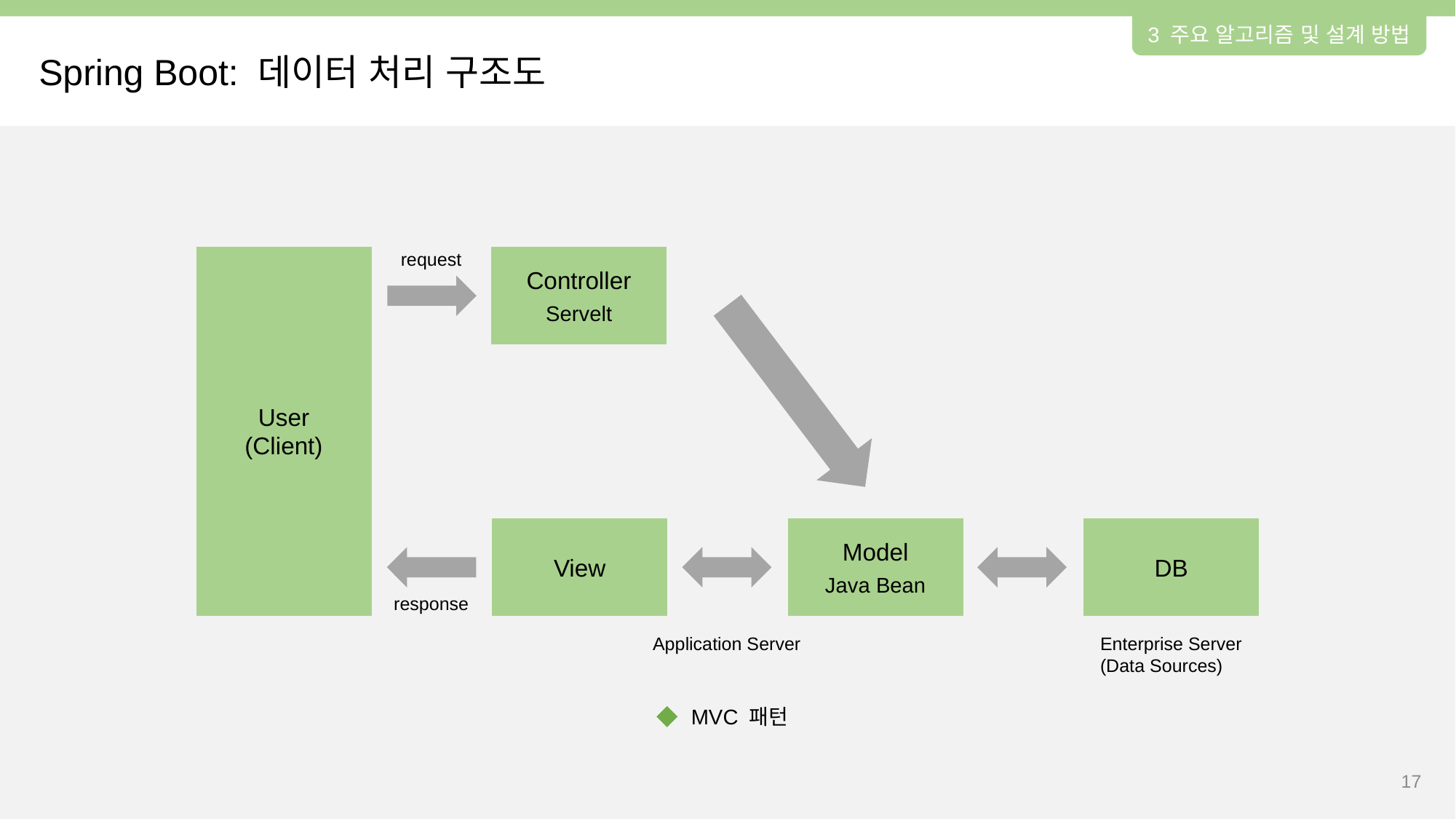

3 주요 알고리즘 및 설계 방법
Spring Boot: 데이터 처리 구조도
request

User
(Client)

Controller
Servelt

View

Model
Java Bean

DB

response
Application Server
Enterprise Server
(Data Sources)
MVC 패턴

17